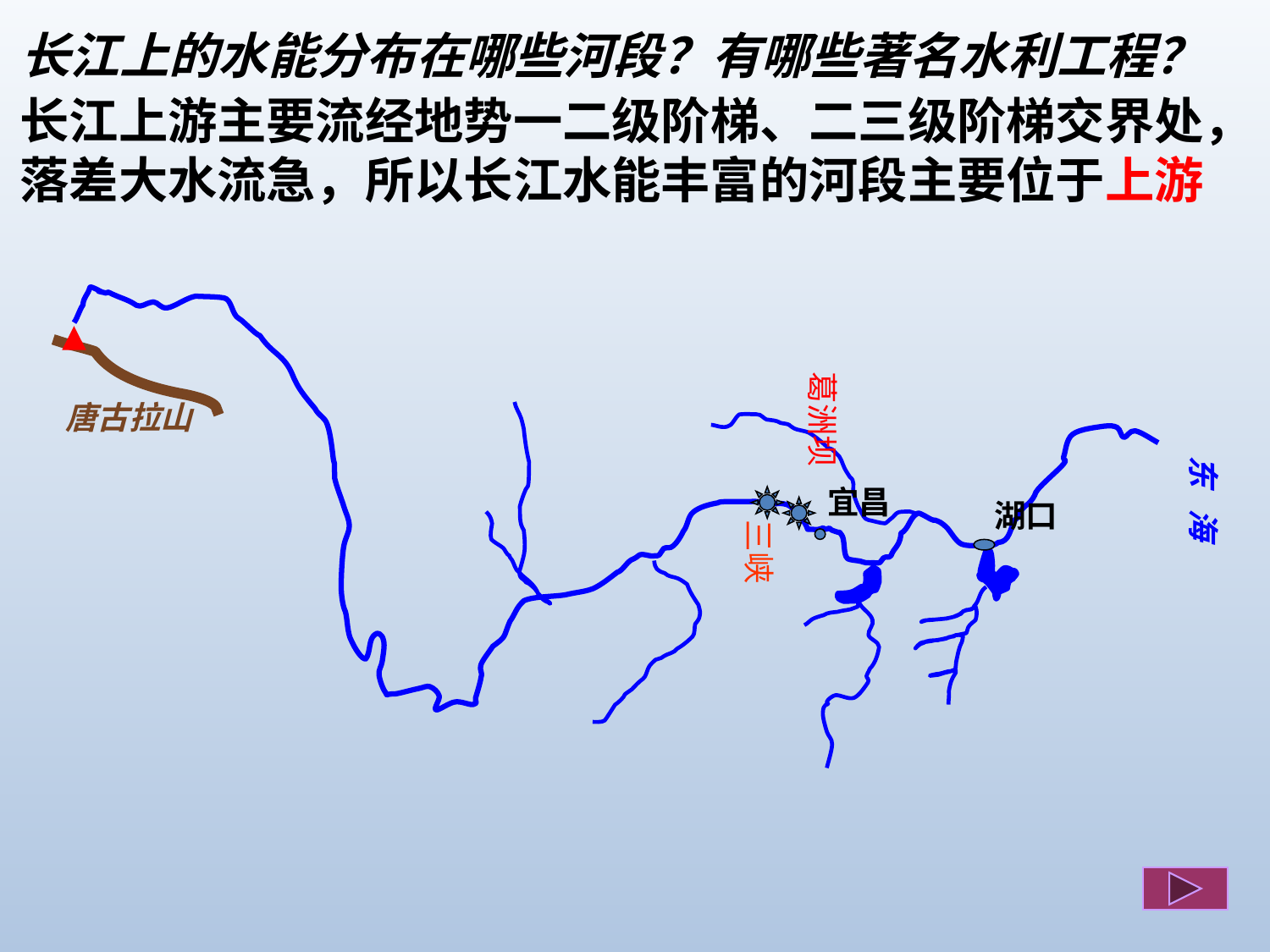

长江上的水能分布在哪些河段？有哪些著名水利工程？
长江上游主要流经地势一二级阶梯、二三级阶梯交界处，落差大水流急，所以长江水能丰富的河段主要位于上游

唐古拉山
葛洲坝
东   海

宜昌

湖口

三峡